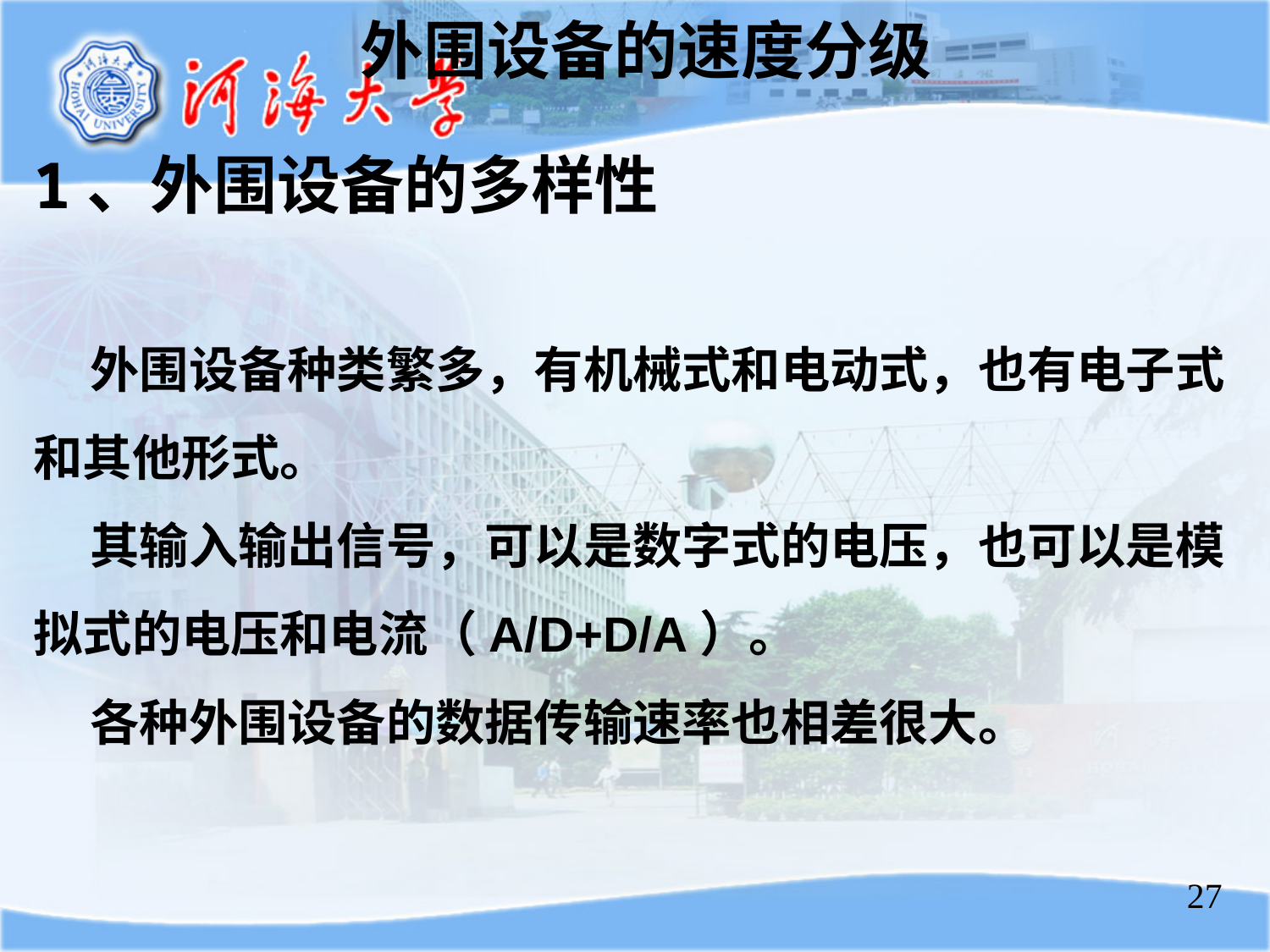

外围设备的速度分级
1、外围设备的多样性

    外围设备种类繁多，有机械式和电动式，也有电子式和其他形式。
    其输入输出信号，可以是数字式的电压，也可以是模拟式的电压和电流（A/D+D/A）。
    各种外围设备的数据传输速率也相差很大。
27